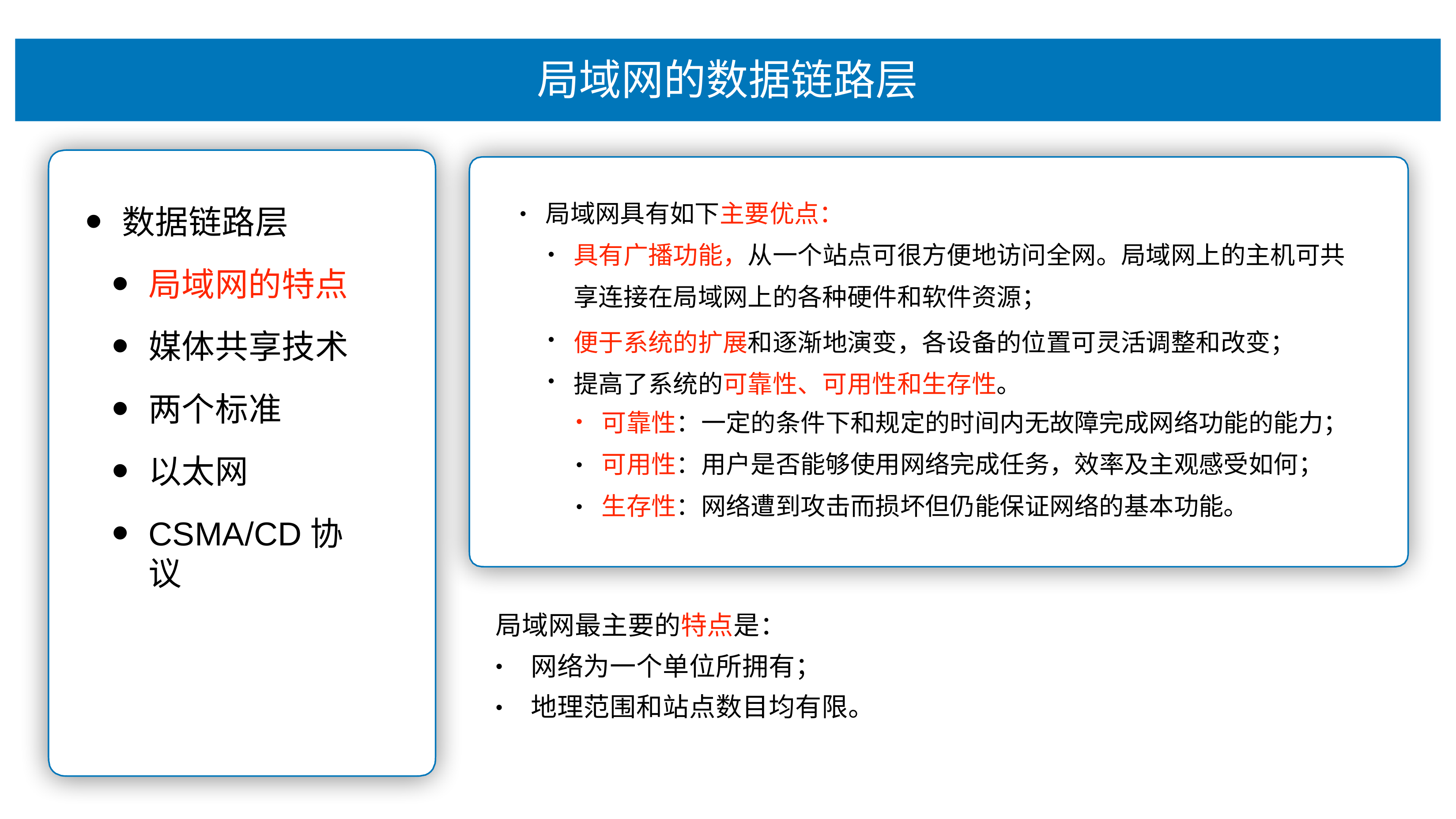

# 局域⽹的数据链路层

数据链路层
局域⽹的特点
媒体共享技术
两个标准
以太⽹
CSMA/CD协议
局域⽹具有如下主要优点：
•
具有⼴播功能，从⼀个站点可很⽅便地访问全⽹。局域⽹上的主机可共 享连接在局域⽹上的各种硬件和软件资源；
便于系统的扩展和逐渐地演变，各设备的位置可灵活调整和改变； 提⾼了系统的可靠性、可⽤性和⽣存性。
•
•
可靠性：⼀定的条件下和规定的时间内⽆故障完成⽹络功能的能⼒； 可⽤性：⽤户是否能够使⽤⽹络完成任务，效率及主观感受如何；
⽣存性：⽹络遭到攻击⽽损坏但仍能保证⽹络的基本功能。
•
•
局域⽹最主要的特点是：
⽹络为⼀个单位所拥有；
地理范围和站点数⽬均有限。
•
•